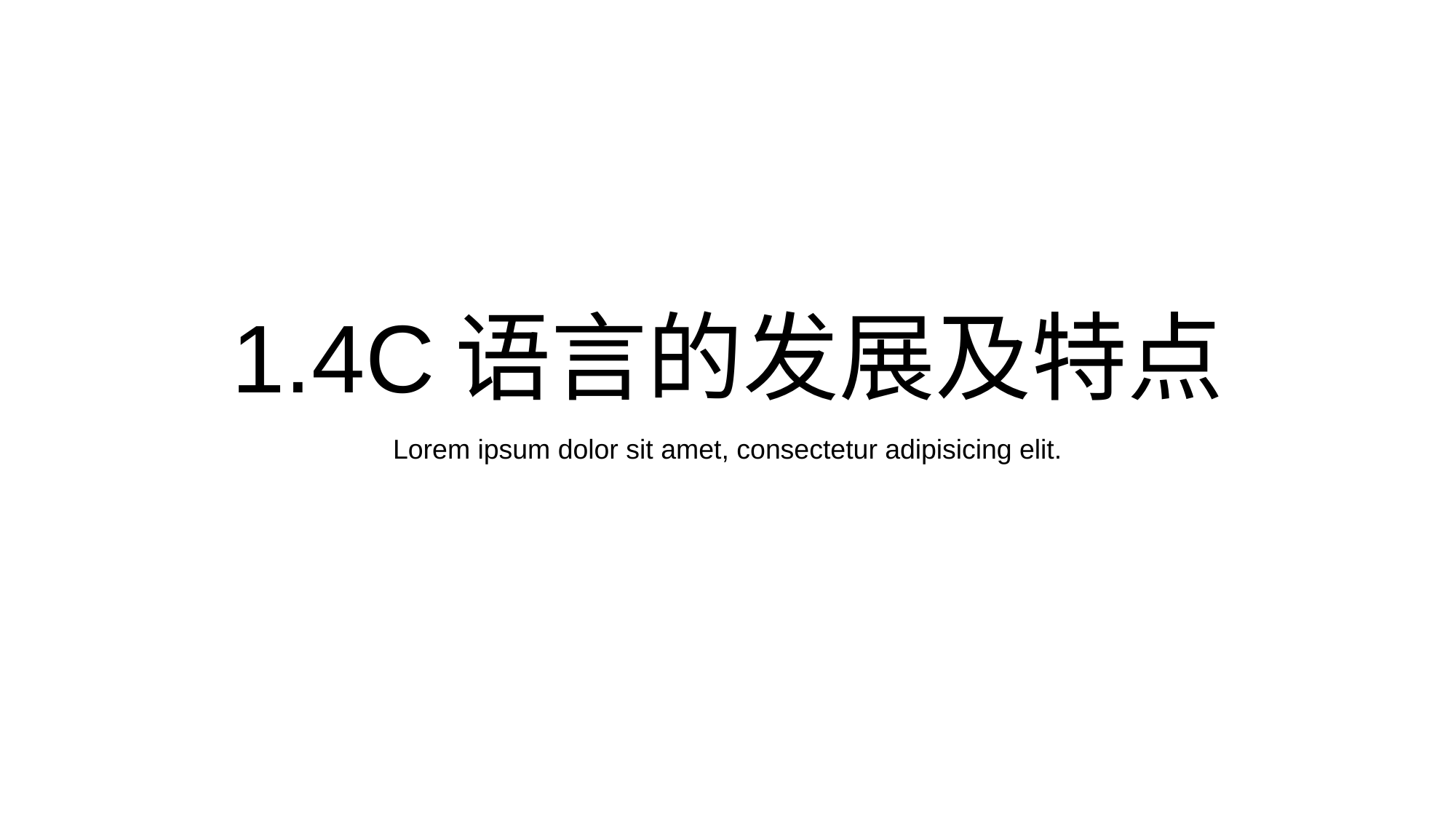

# 1.4C语言的发展及特点
Lorem ipsum dolor sit amet, consectetur adipisicing elit.